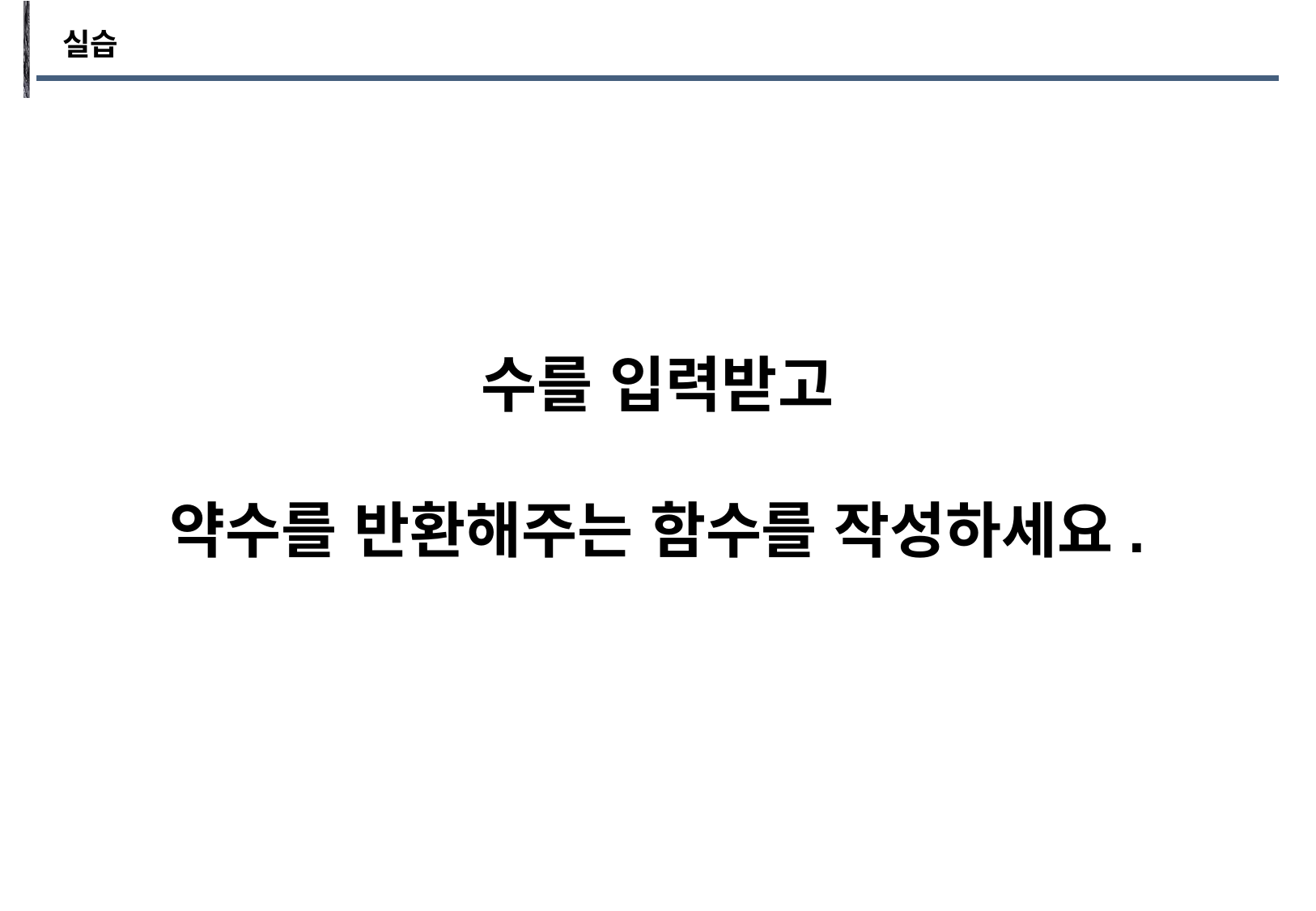

실습

수를 입력받고

약수를 반환해주는 함수를 작성하세요.